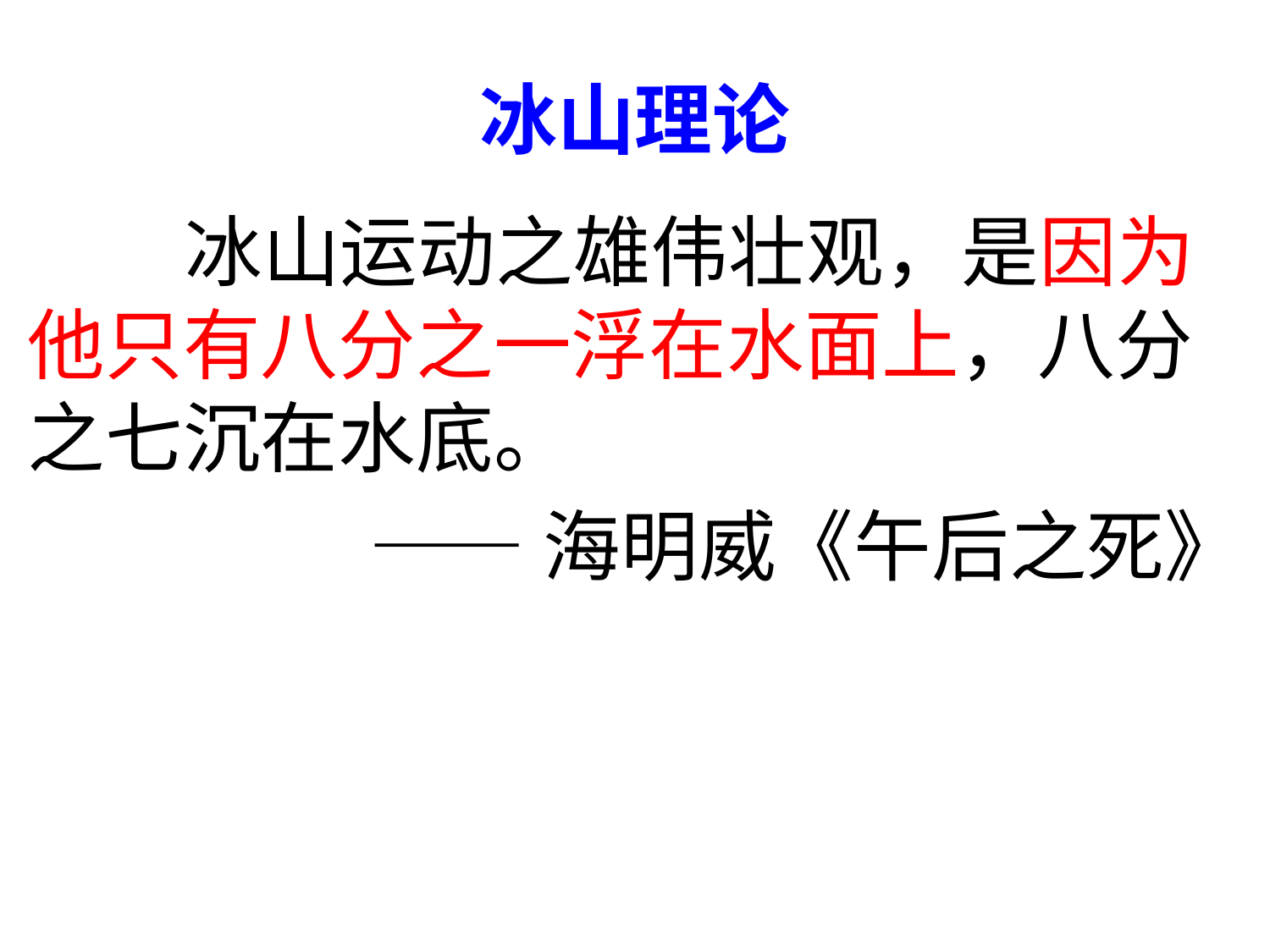

# 冰山理论
        冰山运动之雄伟壮观，是因为他只有八分之一浮在水面上，八分之七沉在水底。
——海明威《午后之死》